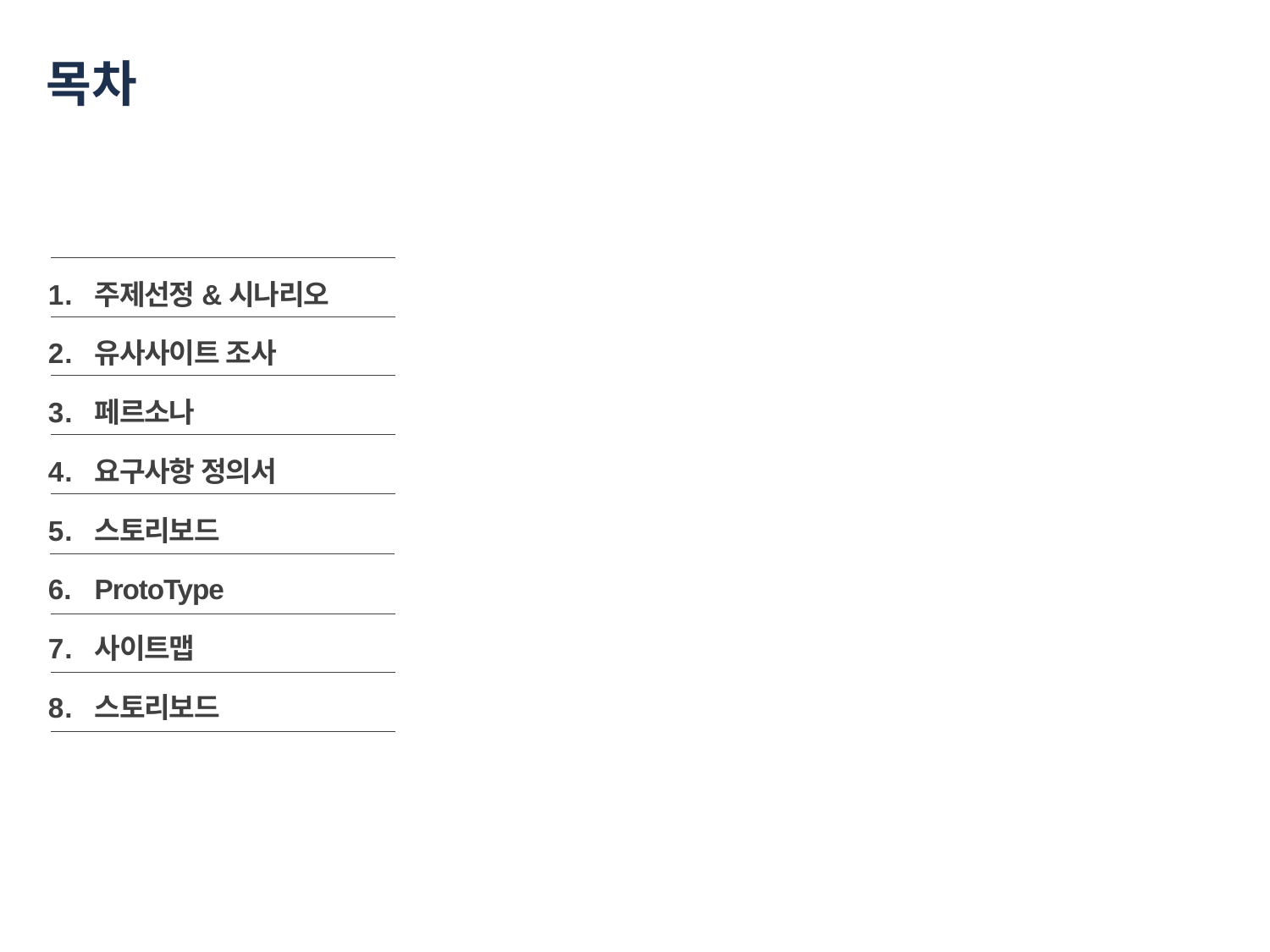

# 목차
주제선정&시나리오
유사사이트 조사
페르소나
요구사항 정의서
스토리보드
ProtoType
사이트맵
스토리보드